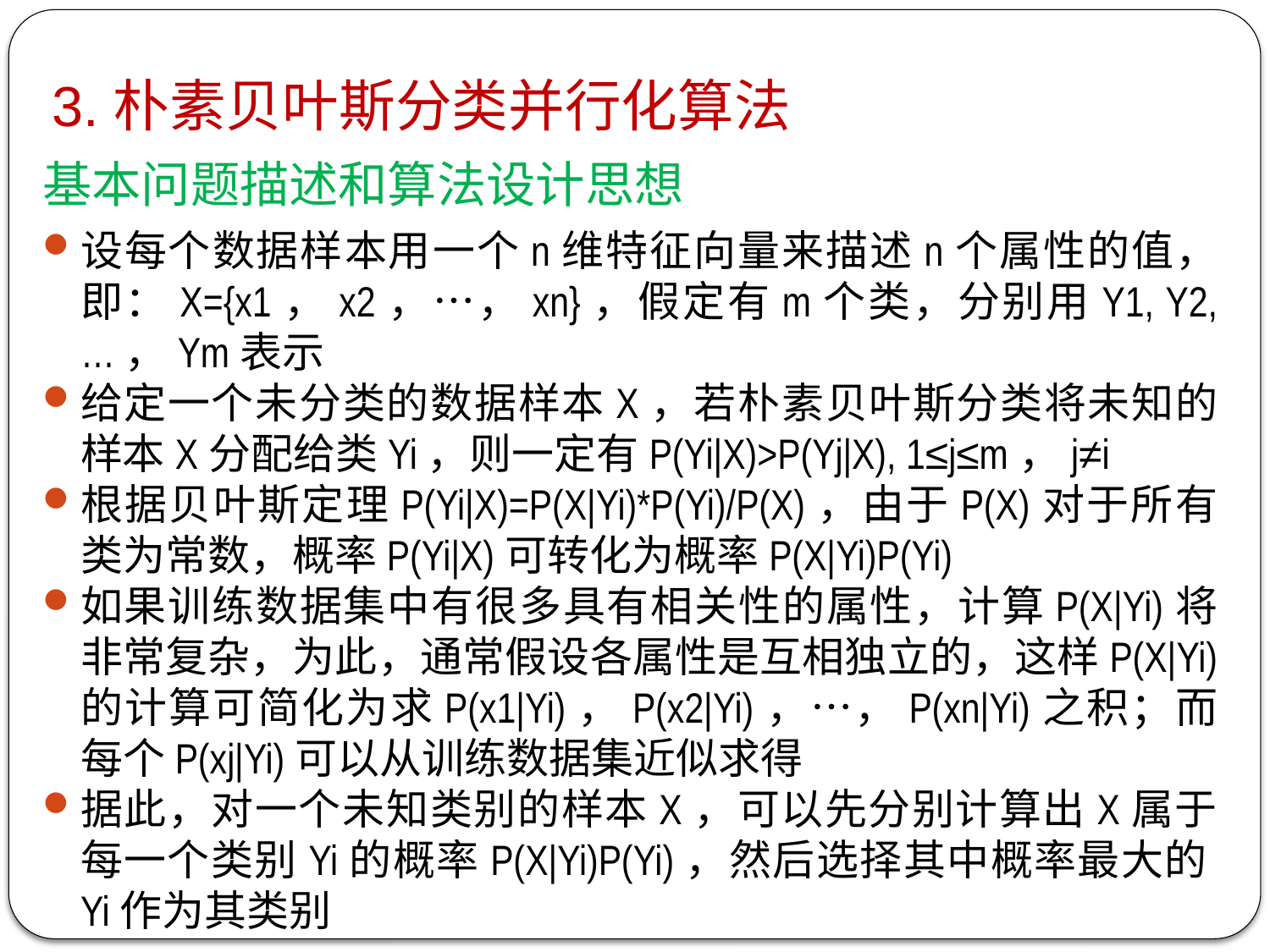

# 3.朴素贝叶斯分类并行化算法
基本问题描述和算法设计思想
设每个数据样本用一个n维特征向量来描述n个属性的值，即：X={x1，x2，…，xn}，假定有m个类，分别用Y1, Y2,…，Ym表示
给定一个未分类的数据样本X，若朴素贝叶斯分类将未知的样本X分配给类Yi，则一定有P(Yi|X)>P(Yj|X), 1≤j≤m，j≠i
根据贝叶斯定理P(Yi|X)=P(X|Yi)*P(Yi)/P(X)，由于P(X)对于所有类为常数，概率P(Yi|X)可转化为概率P(X|Yi)P(Yi)
如果训练数据集中有很多具有相关性的属性，计算P(X|Yi)将非常复杂，为此，通常假设各属性是互相独立的，这样P(X|Yi) 的计算可简化为求P(x1|Yi)，P(x2|Yi)，…，P(xn|Yi)之积；而每个P(xj|Yi)可以从训练数据集近似求得
据此，对一个未知类别的样本X，可以先分别计算出X属于每一个类别Yi的概率P(X|Yi)P(Yi)，然后选择其中概率最大的Yi作为其类别